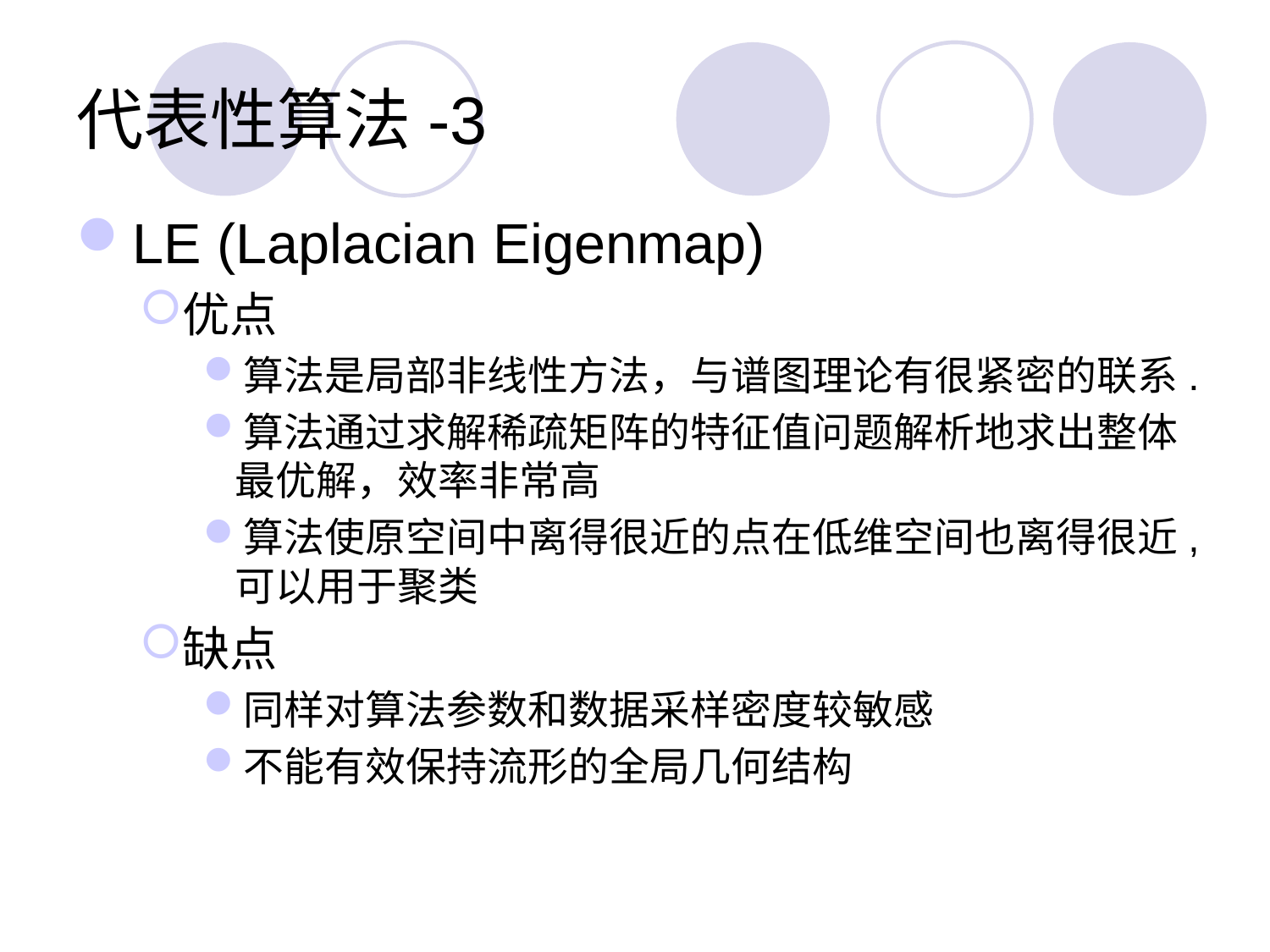

# 代表性算法-3
LE (Laplacian Eigenmap)
优点
算法是局部非线性方法，与谱图理论有很紧密的联系.
算法通过求解稀疏矩阵的特征值问题解析地求出整体最优解，效率非常高
算法使原空间中离得很近的点在低维空间也离得很近, 可以用于聚类
缺点
同样对算法参数和数据采样密度较敏感
不能有效保持流形的全局几何结构
70